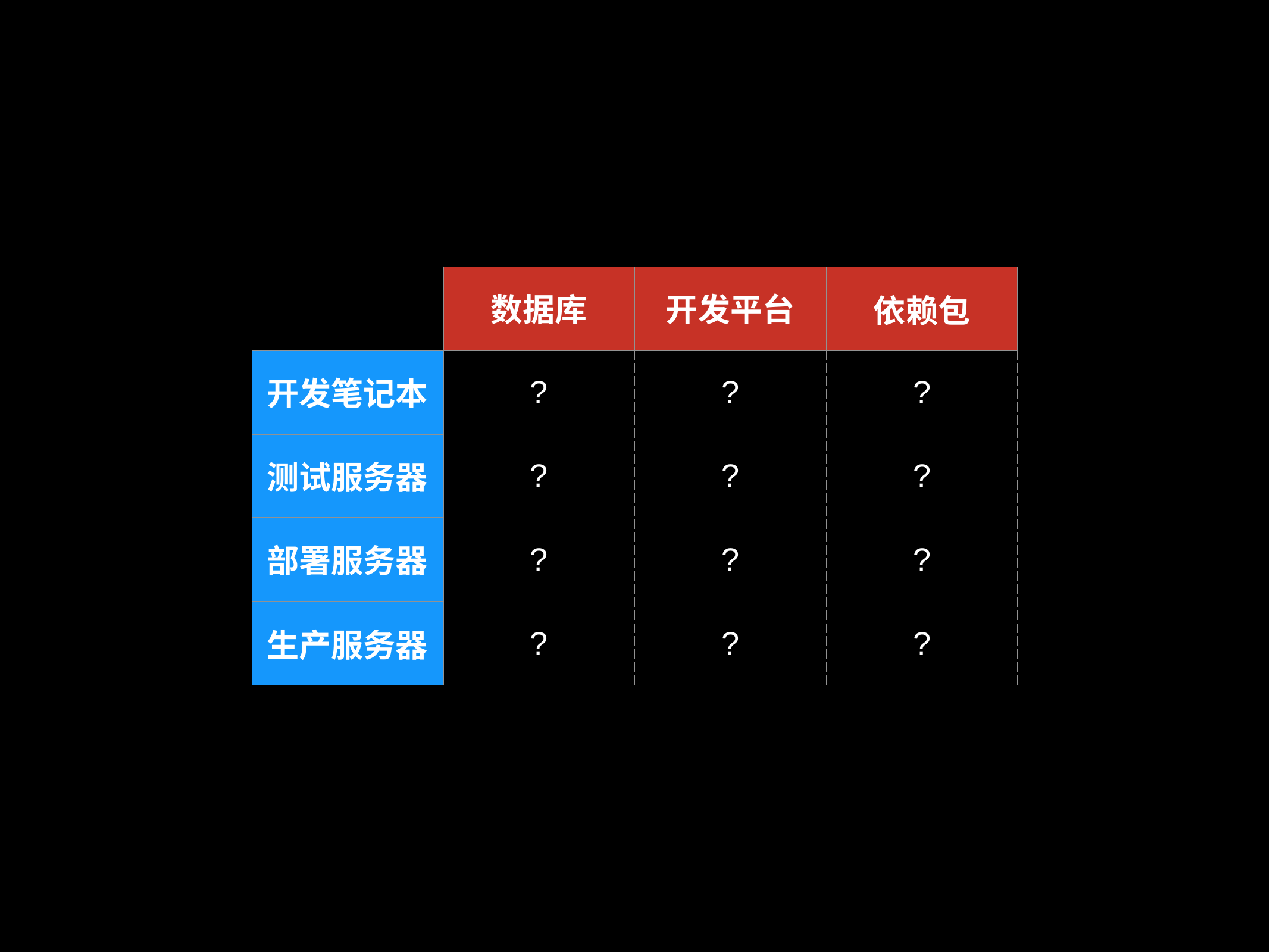

|  | 数据库 | 开发平台 | 依赖包 |
| --- | --- | --- | --- |
| 开发笔记本 | ? | ? | ? |
| 测试服务器 | ? | ? | ? |
| 部署服务器 | ? | ? | ? |
| 生产服务器 | ? | ? | ? |